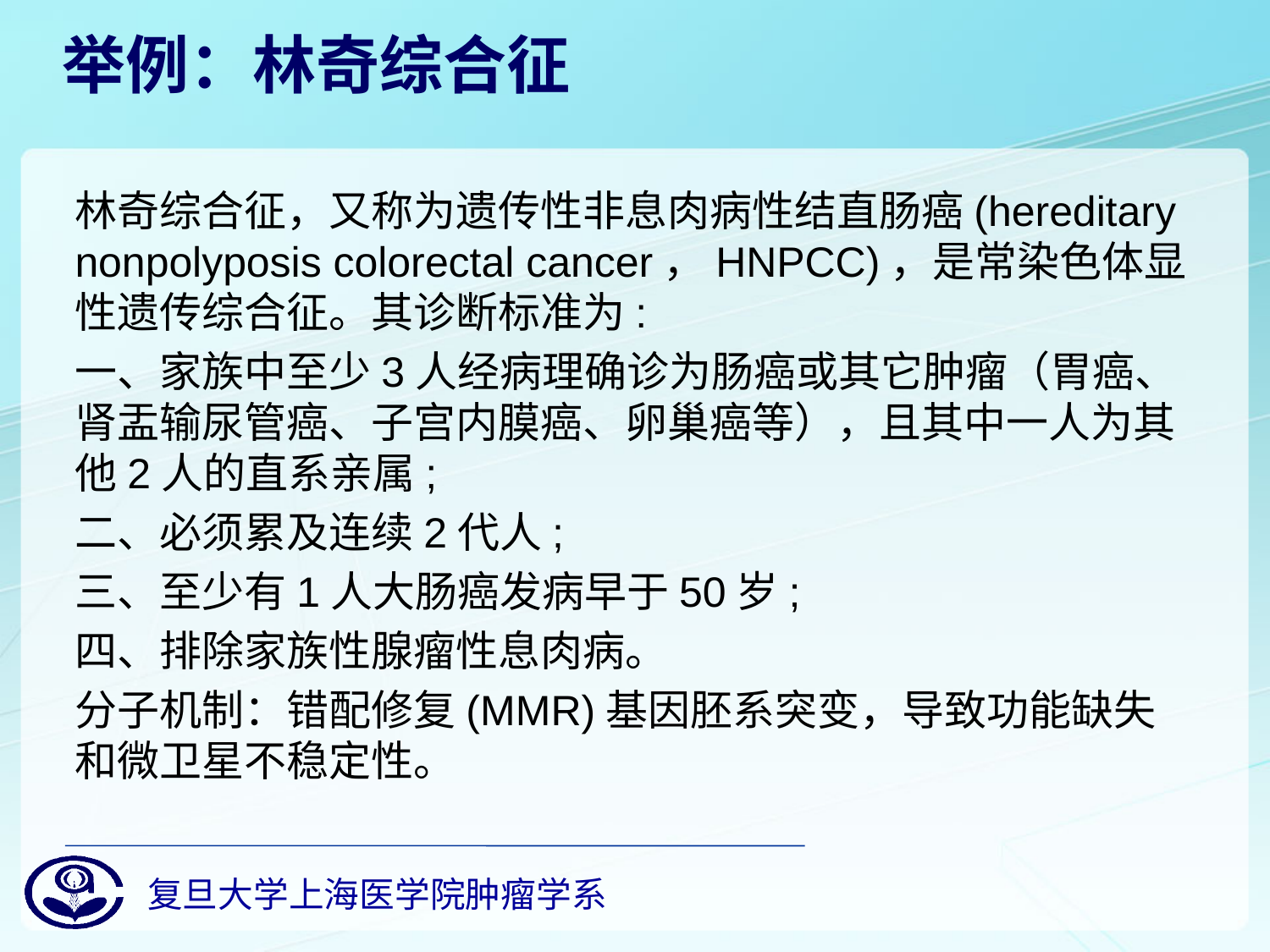

# 举例：林奇综合征
林奇综合征，又称为遗传性非息肉病性结直肠癌(hereditary nonpolyposis colorectal cancer，HNPCC)，是常染色体显性遗传综合征。其诊断标准为:
一、家族中至少3人经病理确诊为肠癌或其它肿瘤（胃癌、肾盂输尿管癌、子宫内膜癌、卵巢癌等），且其中一人为其他2人的直系亲属;
二、必须累及连续2代人;
三、至少有1人大肠癌发病早于50岁;
四、排除家族性腺瘤性息肉病。
分子机制：错配修复(MMR)基因胚系突变，导致功能缺失和微卫星不稳定性。